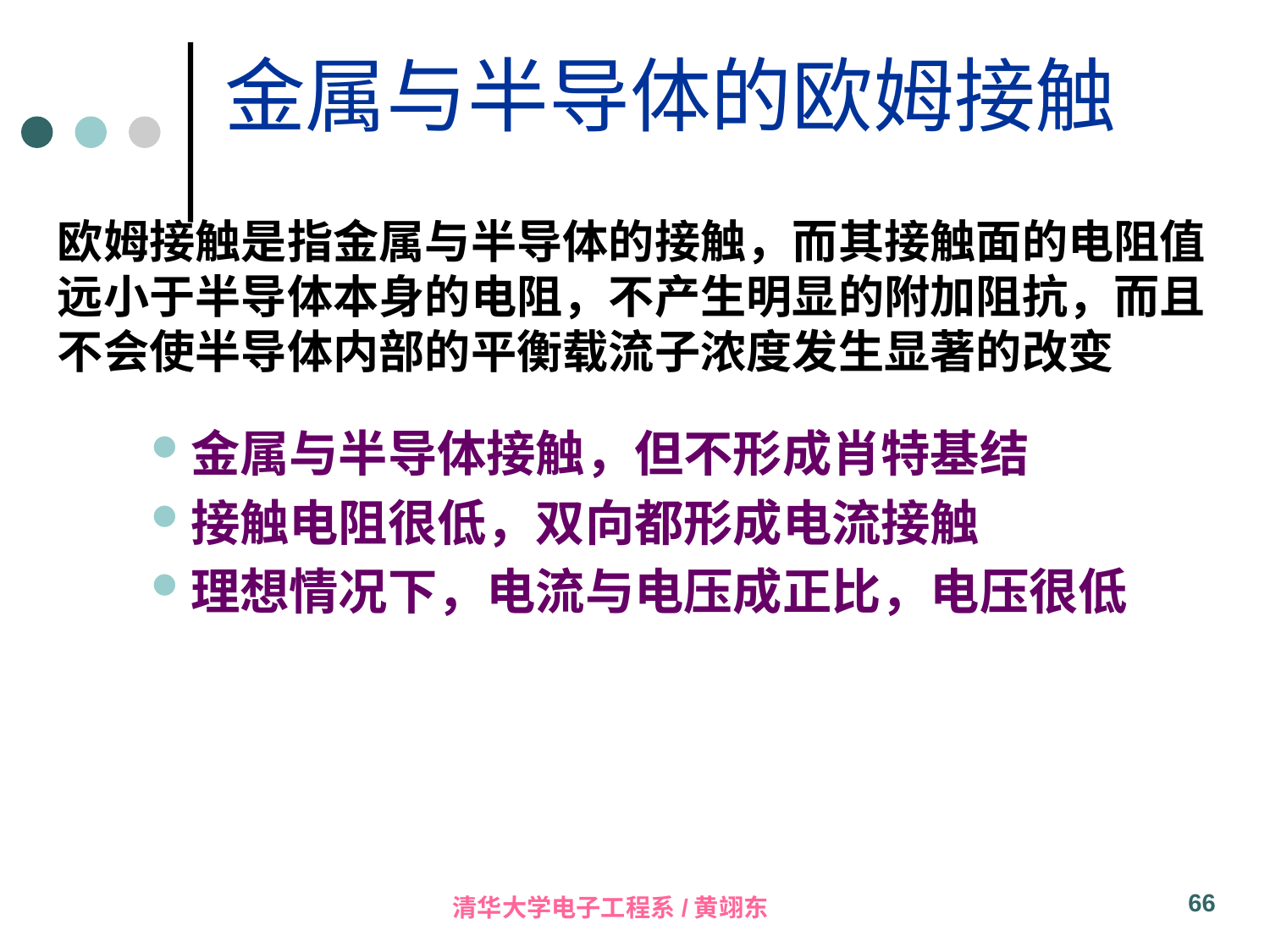

金属与半导体的欧姆接触
欧姆接触是指金属与半导体的接触，而其接触面的电阻值远小于半导体本身的电阻，不产生明显的附加阻抗，而且不会使半导体内部的平衡载流子浓度发生显著的改变
金属与半导体接触，但不形成肖特基结
接触电阻很低，双向都形成电流接触
理想情况下，电流与电压成正比，电压很低
66